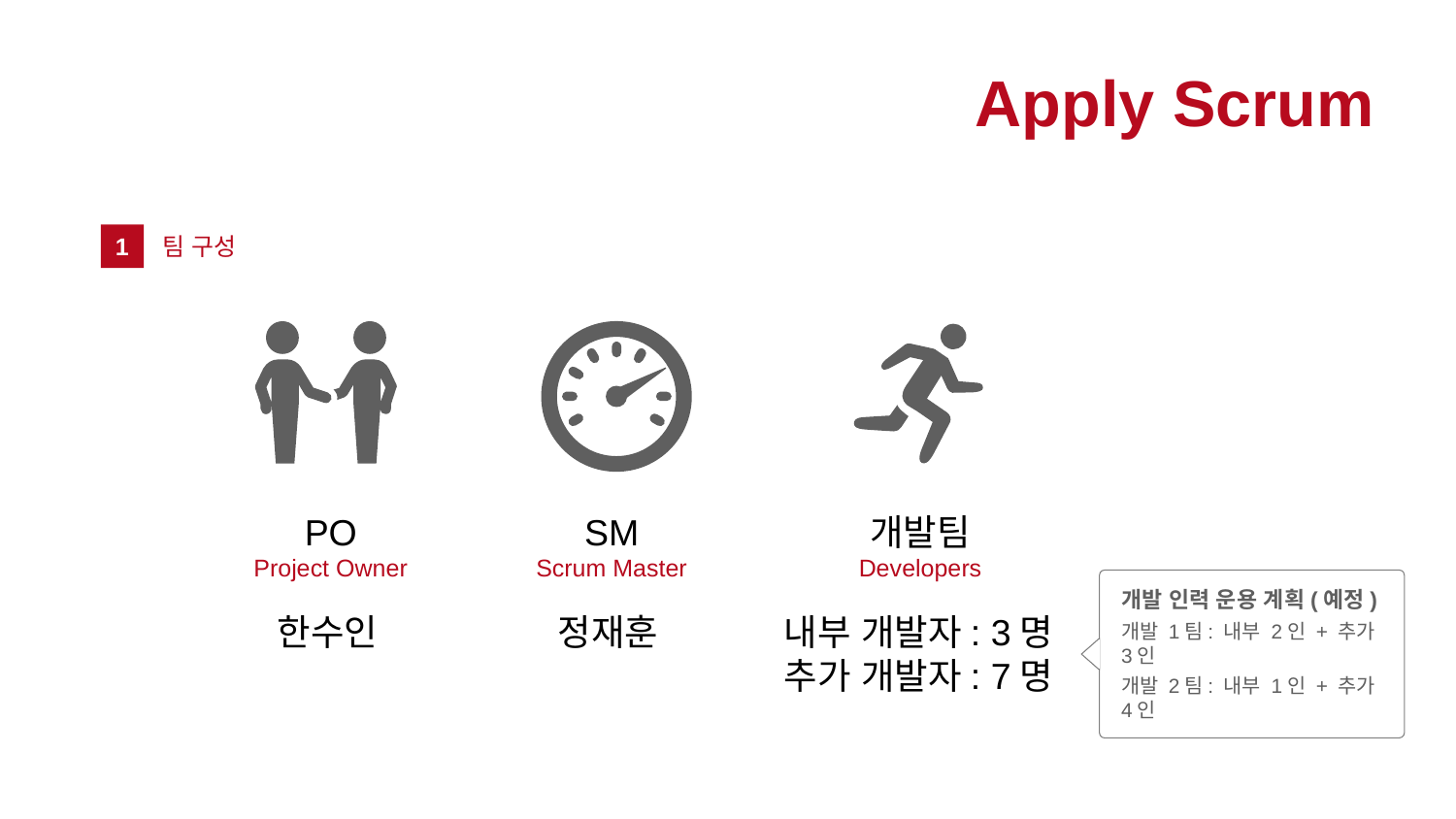

Apply Scrum
1
팀 구성

PO
Project Owner
SM
Scrum Master
개발팀
Developers
개발 인력 운용 계획(예정)
개발 1팀: 내부 2인 + 추가 3인
개발 2팀: 내부 1인 + 추가 4인

한수인
정재훈
내부 개발자: 3명

추가 개발자: 7명